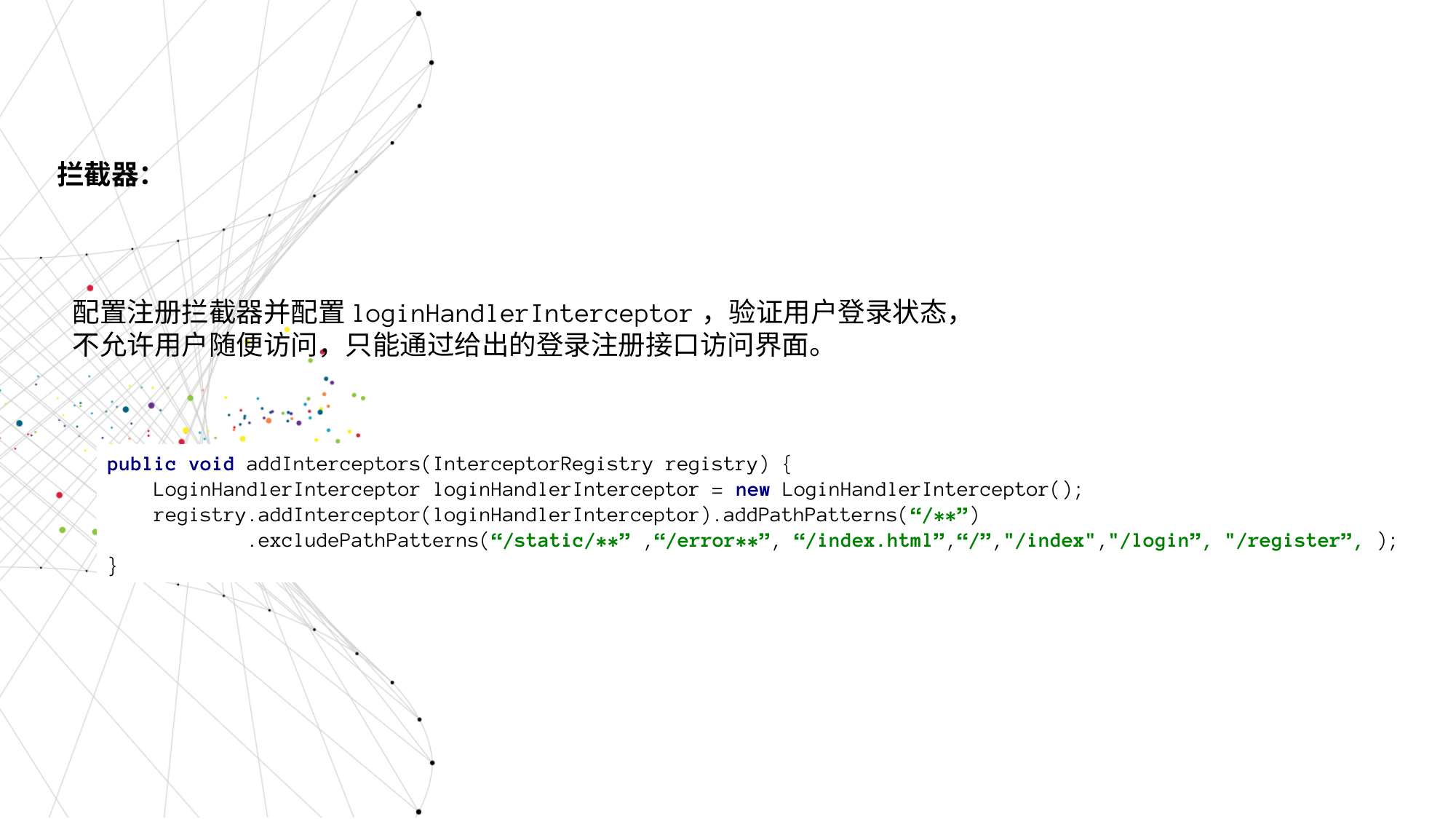

拦截器：

配置注册拦截器并配置loginHandlerInterceptor，验证用户登录状态，
不允许用户随便访问，只能通过给出的登录注册接口访问界面。
public void addInterceptors(InterceptorRegistry registry) {
    LoginHandlerInterceptor loginHandlerInterceptor = new LoginHandlerInterceptor();
    registry.addInterceptor(loginHandlerInterceptor).addPathPatterns(“/**”)
            .excludePathPatterns(“/static/**” ,“/error**”, “/index.html”,“/”,"/index","/login”, "/register”, );
}